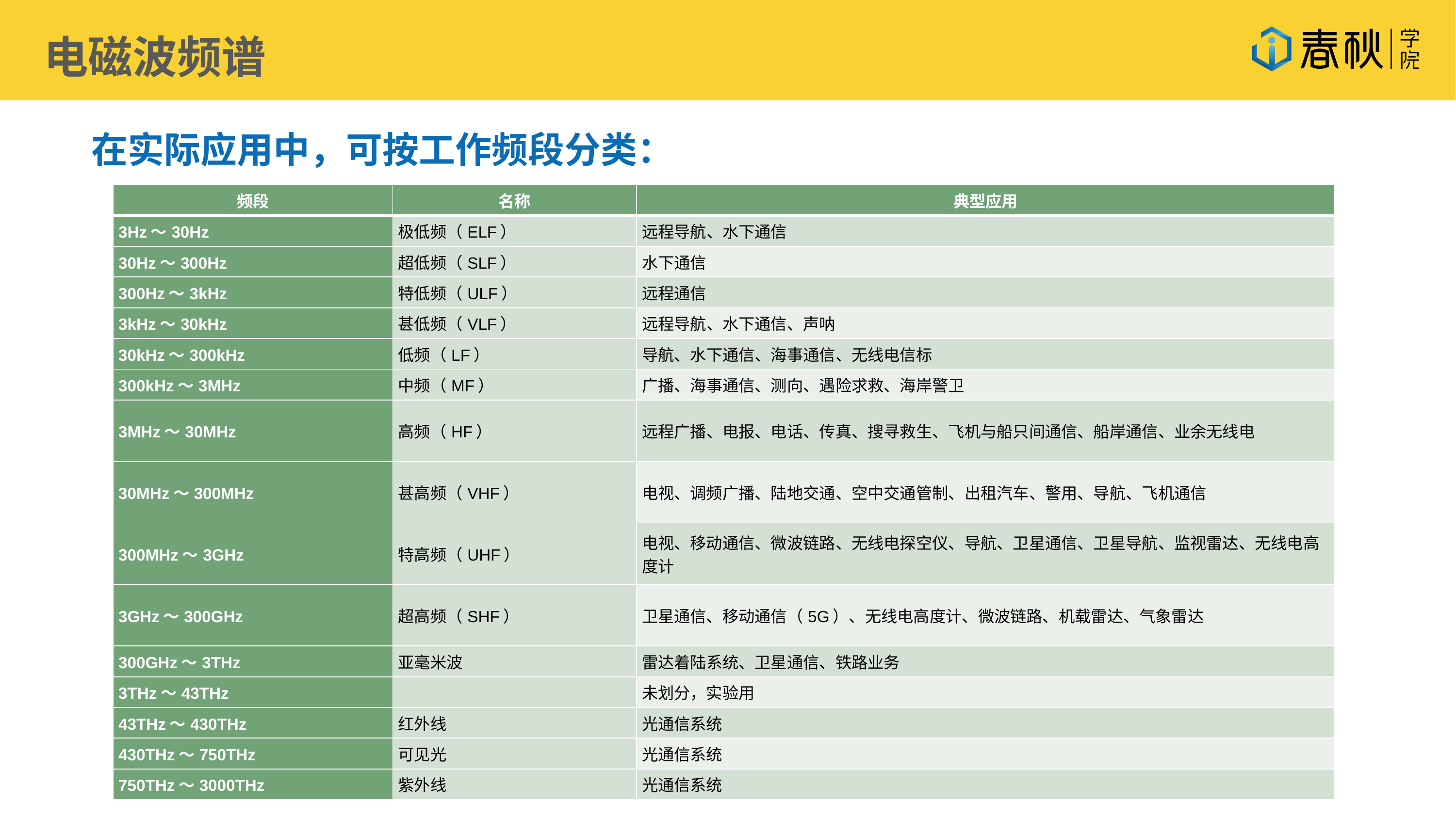

电磁波频谱
在实际应用中，可按工作频段分类：
| 频段 | 名称 | 典型应用 |
| --- | --- | --- |
| 3Hz～30Hz | 极低频（ELF） | 远程导航、水下通信 |
| 30Hz～300Hz | 超低频（SLF） | 水下通信 |
| 300Hz～3kHz | 特低频（ULF） | 远程通信 |
| 3kHz～30kHz | 甚低频（VLF） | 远程导航、水下通信、声呐 |
| 30kHz～300kHz | 低频（LF） | 导航、水下通信、海事通信、无线电信标 |
| 300kHz～3MHz | 中频（MF） | 广播、海事通信、测向、遇险求救、海岸警卫 |
| 3MHz～30MHz | 高频（HF） | 远程广播、电报、电话、传真、搜寻救生、飞机与船只间通信、船岸通信、业余无线电 |
| 30MHz～300MHz | 甚高频（VHF） | 电视、调频广播、陆地交通、空中交通管制、出租汽车、警用、导航、飞机通信 |
| 300MHz～3GHz | 特高频（UHF） | 电视、移动通信、微波链路、无线电探空仪、导航、卫星通信、卫星导航、监视雷达、无线电高度计 |
| 3GHz～300GHz | 超高频（SHF） | 卫星通信、移动通信（5G）、无线电高度计、微波链路、机载雷达、气象雷达 |
| 300GHz～3THz | 亚毫米波 | 雷达着陆系统、卫星通信、铁路业务 |
| 3THz～43THz |  | 未划分，实验用 |
| 43THz～430THz | 红外线 | 光通信系统 |
| 430THz～750THz | 可见光 | 光通信系统 |
| 750THz～3000THz | 紫外线 | 光通信系统 |